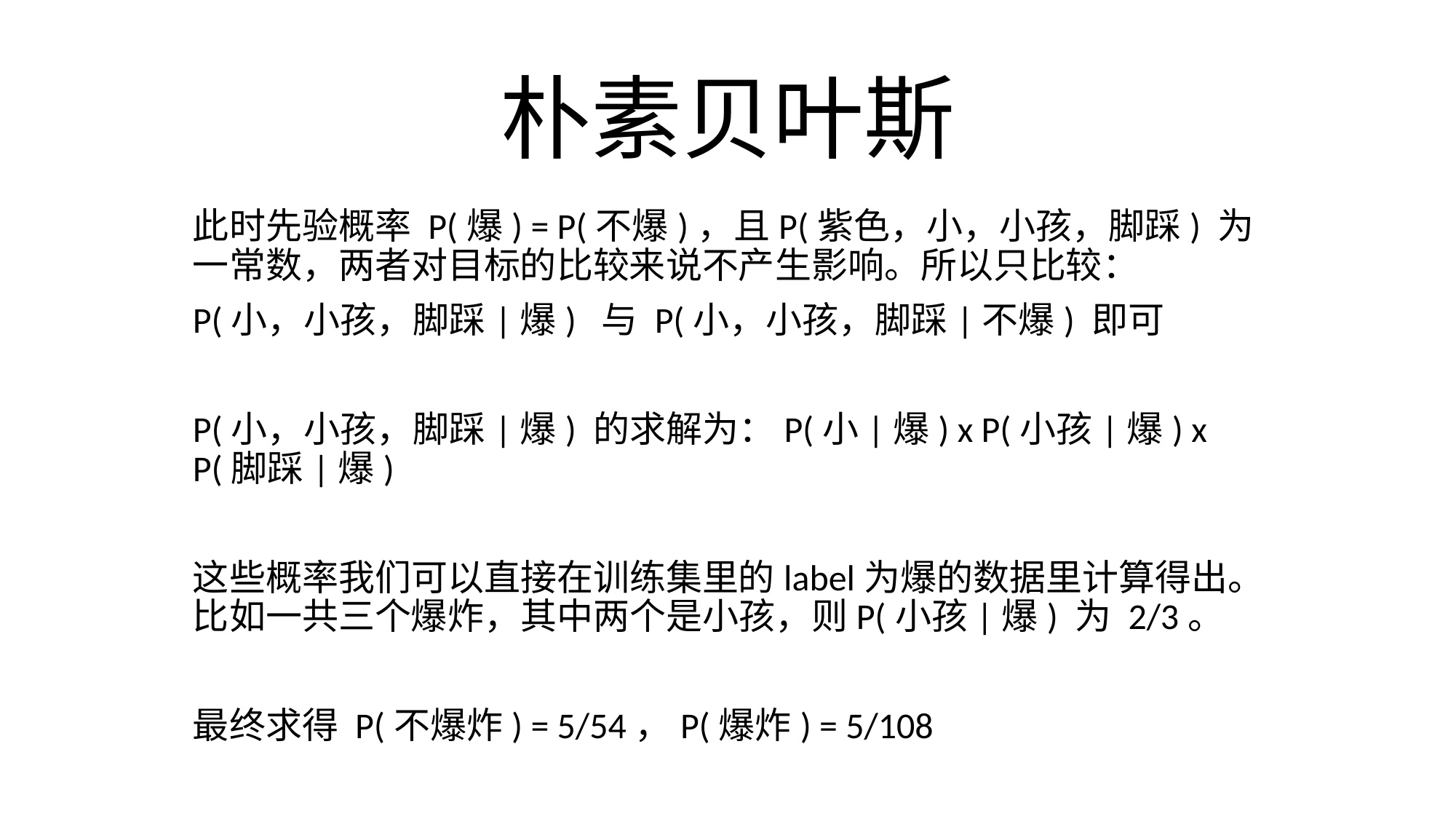

# 朴素贝叶斯
此时先验概率 P(爆) = P(不爆)，且P(紫色，小，小孩，脚踩) 为一常数，两者对目标的比较来说不产生影响。所以只比较：
P(小，小孩，脚踩|爆)  与 P(小，小孩，脚踩|不爆) 即可

P(小，小孩，脚踩|爆) 的求解为：P(小|爆) x P(小孩|爆) x P(脚踩|爆)

这些概率我们可以直接在训练集里的label为爆的数据里计算得出。比如一共三个爆炸，其中两个是小孩，则P(小孩|爆) 为 2/3。

最终求得 P(不爆炸) = 5/54，P(爆炸) = 5/108